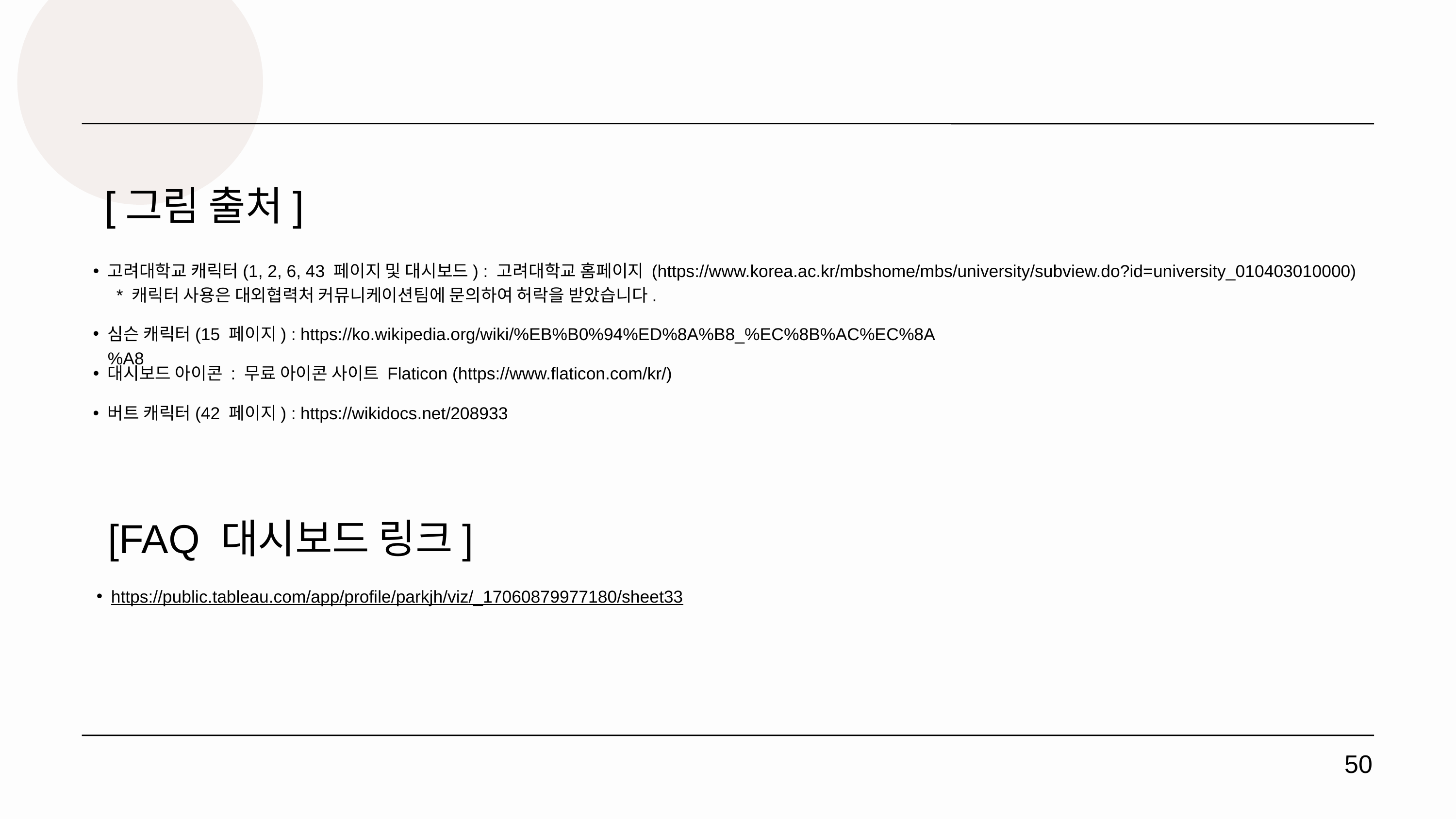

[그림 출처]
고려대학교 캐릭터(1, 2, 6, 43 페이지 및 대시보드) : 고려대학교 홈페이지 (https://www.korea.ac.kr/mbshome/mbs/university/subview.do?id=university_010403010000)
        * 캐릭터 사용은 대외협력처 커뮤니케이션팀에 문의하여 허락을 받았습니다.
심슨 캐릭터(15 페이지) : https://ko.wikipedia.org/wiki/%EB%B0%94%ED%8A%B8_%EC%8B%AC%EC%8A%A8
대시보드 아이콘 : 무료 아이콘 사이트 Flaticon (https://www.flaticon.com/kr/)
버트 캐릭터(42 페이지) : https://wikidocs.net/208933
[FAQ 대시보드 링크]
https://public.tableau.com/app/profile/parkjh/viz/_17060879977180/sheet33

50